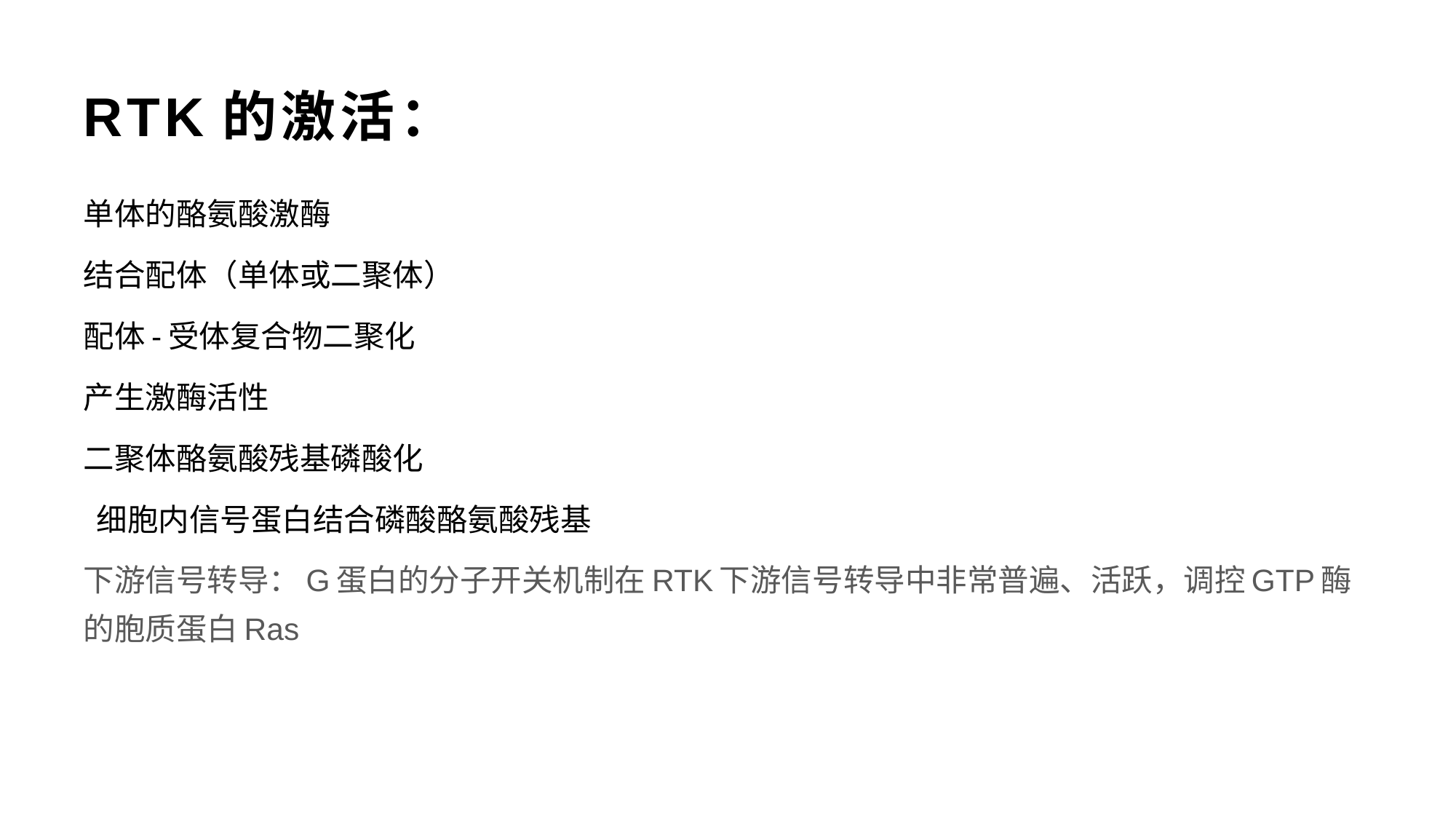

# RTK的激活：
单体的酪氨酸激酶
结合配体（单体或二聚体）
配体-受体复合物二聚化
产生激酶活性
二聚体酪氨酸残基磷酸化
 细胞内信号蛋白结合磷酸酪氨酸残基
下游信号转导：G蛋白的分子开关机制在RTK下游信号转导中非常普遍、活跃，调控GTP酶的胞质蛋白Ras